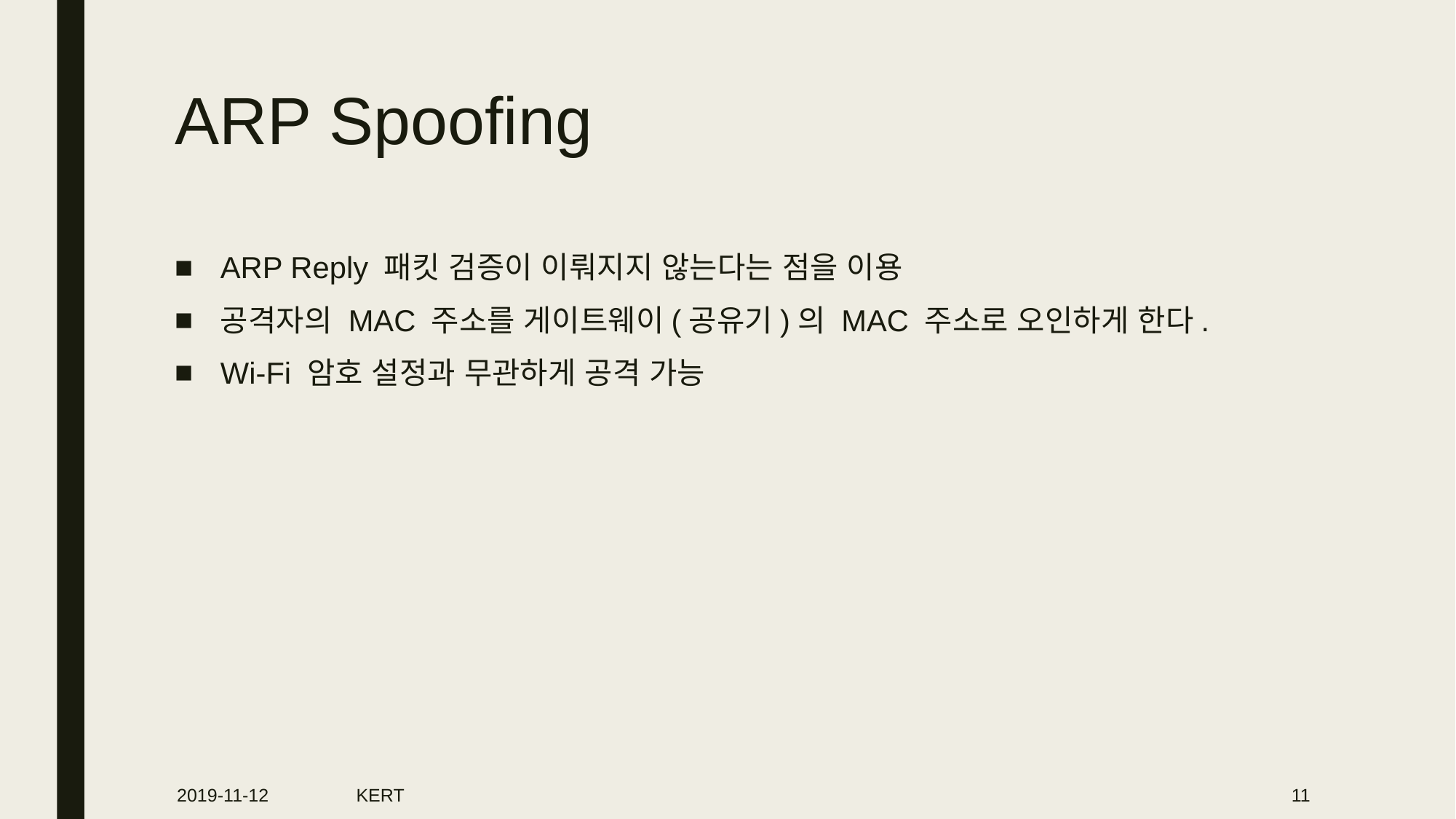

# ARP Spoofing
ARP Reply 패킷 검증이 이뤄지지 않는다는 점을 이용
공격자의 MAC 주소를 게이트웨이(공유기)의 MAC 주소로 오인하게 한다.
Wi-Fi 암호 설정과 무관하게 공격 가능
2019-11-12
KERT
11